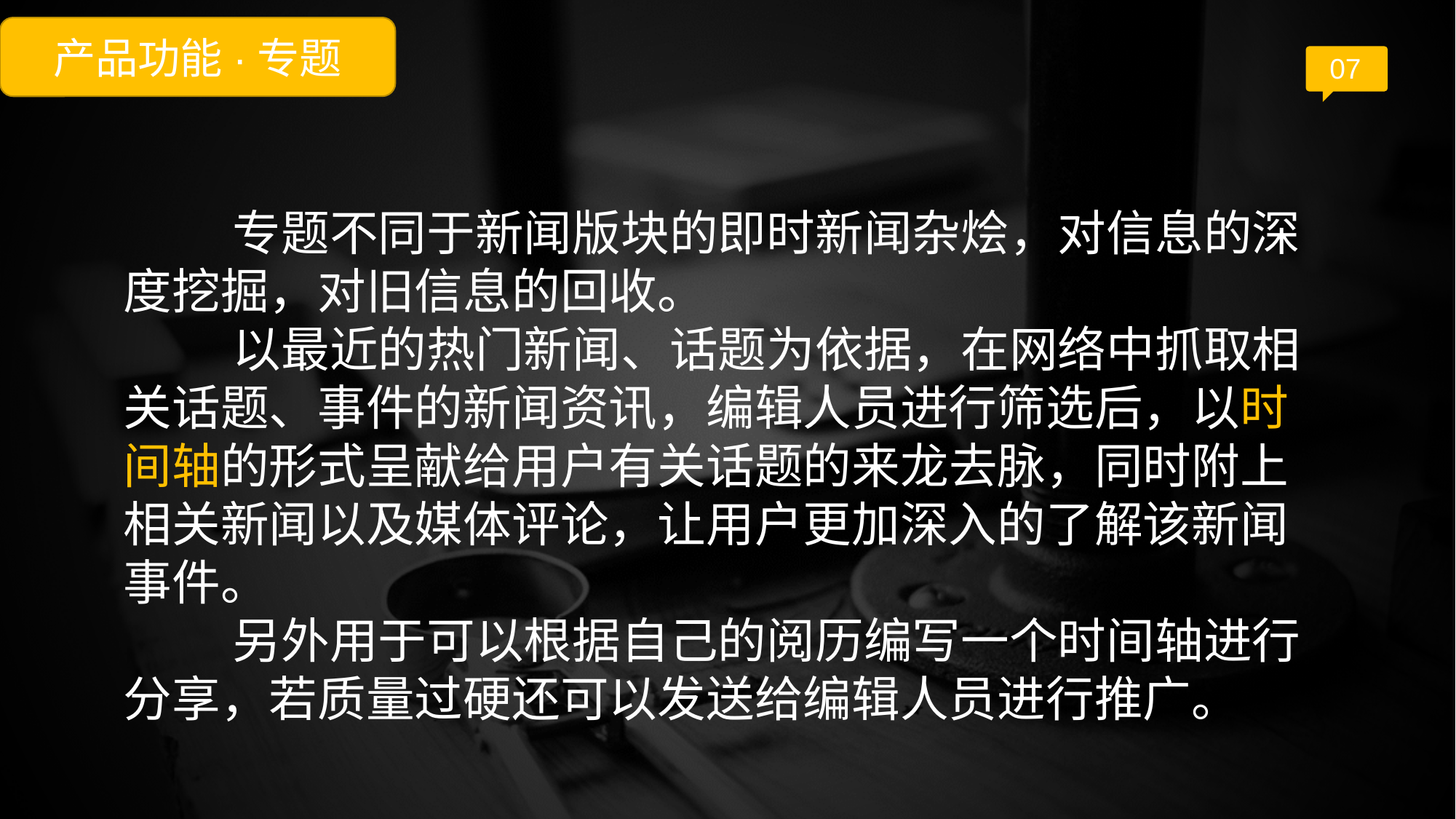

产品功能·专题
07
	专题不同于新闻版块的即时新闻杂烩，对信息的深度挖掘，对旧信息的回收。
	以最近的热门新闻、话题为依据，在网络中抓取相关话题、事件的新闻资讯，编辑人员进行筛选后，以时间轴的形式呈献给用户有关话题的来龙去脉，同时附上相关新闻以及媒体评论，让用户更加深入的了解该新闻事件。
	另外用于可以根据自己的阅历编写一个时间轴进行分享，若质量过硬还可以发送给编辑人员进行推广。